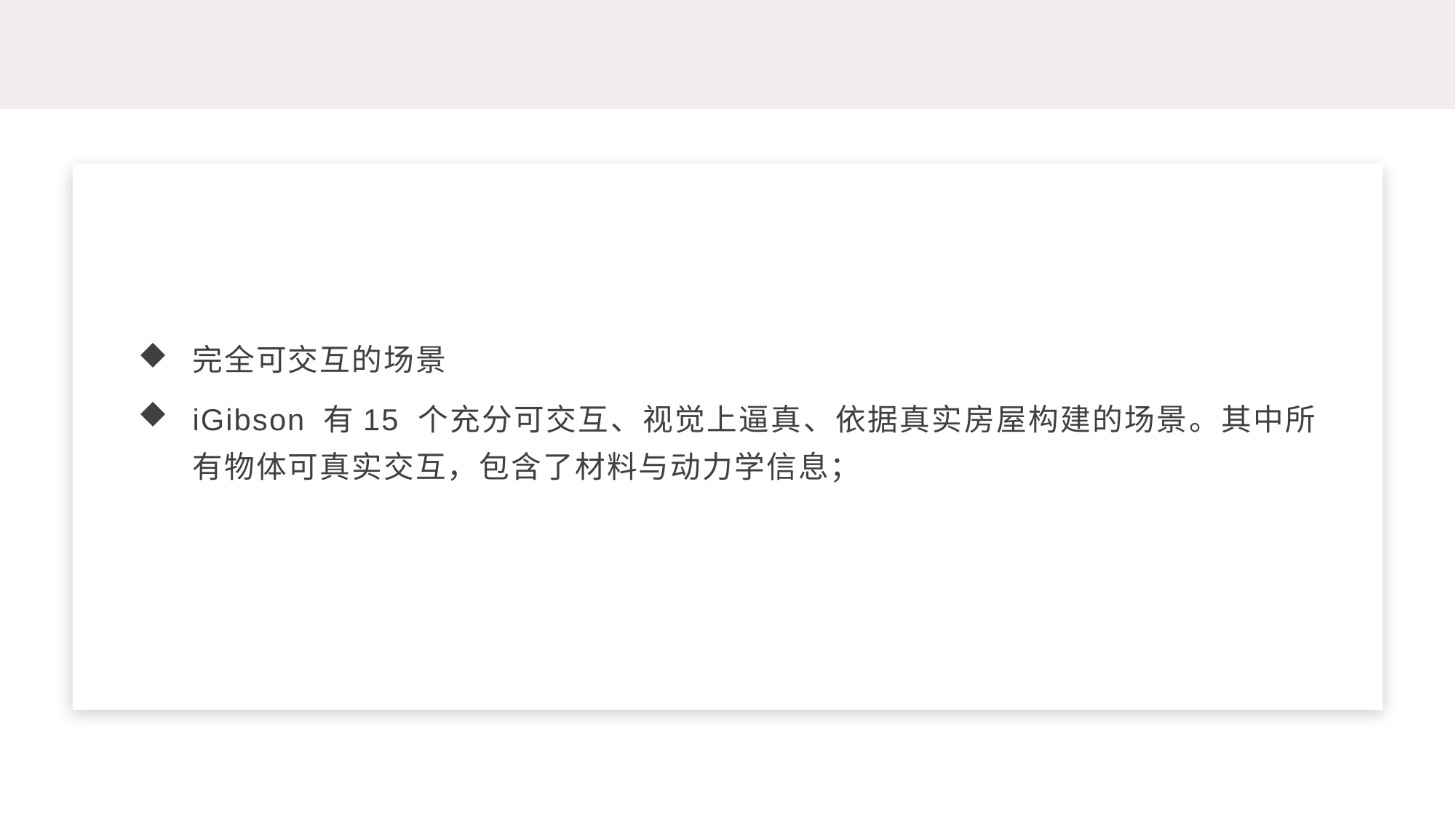

完全可交互的场景
iGibson 有15 个充分可交互、视觉上逼真、依据真实房屋构建的场景。其中所有物体可真实交互，包含了材料与动力学信息；